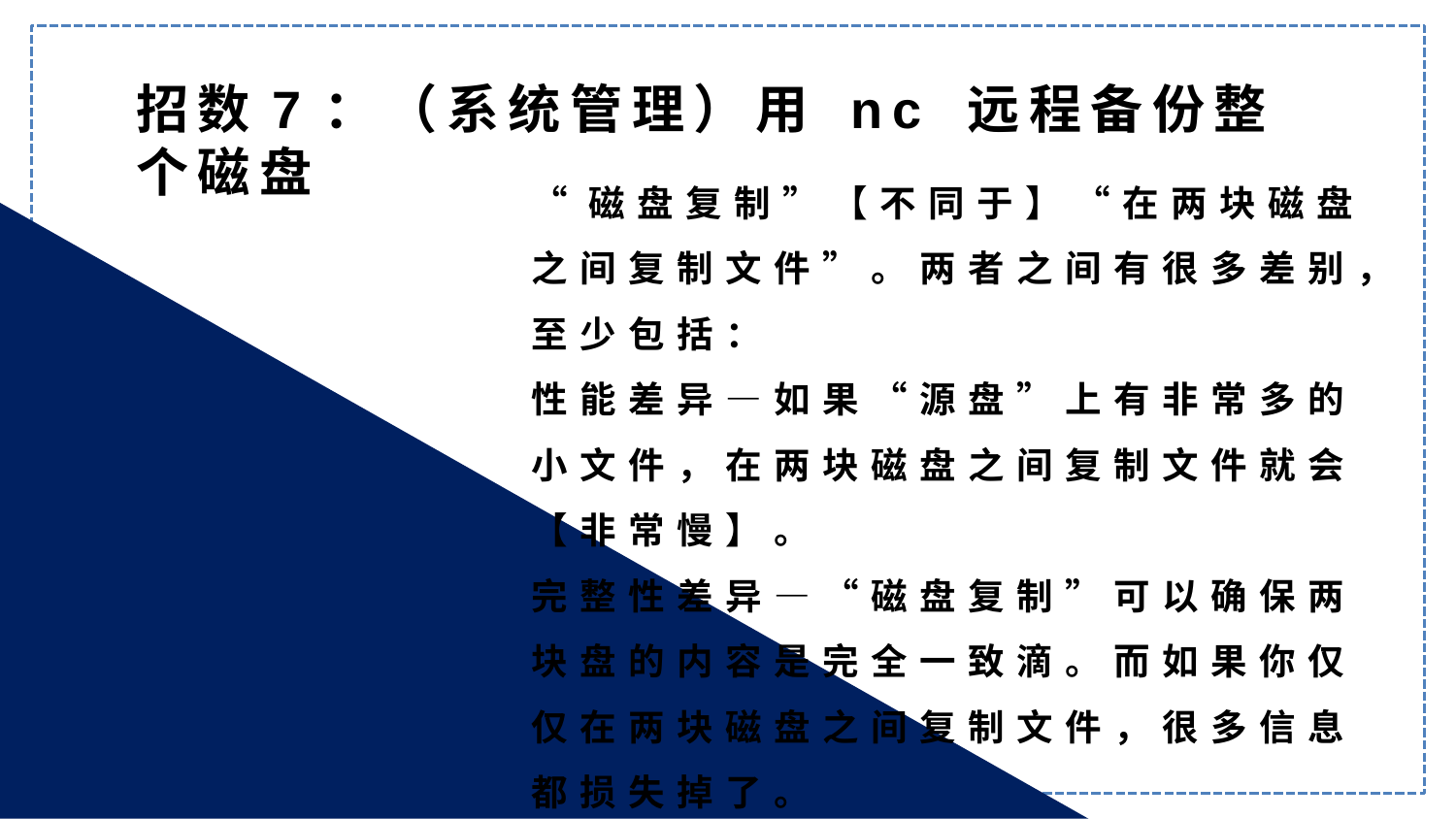

招数7：（系统管理）用 nc 远程备份整个磁盘
“磁盘复制”【不同于】“在两块磁盘之间复制文件”。两者之间有很多差别，至少包括：
性能差异—如果“源盘”上有非常多的小文件，在两块磁盘之间复制文件就会【非常慢】。
完整性差异—“磁盘复制”可以确保两块盘的内容是完全一致滴。而如果你仅仅在两块磁盘之间复制文件，很多信息都损失掉了。